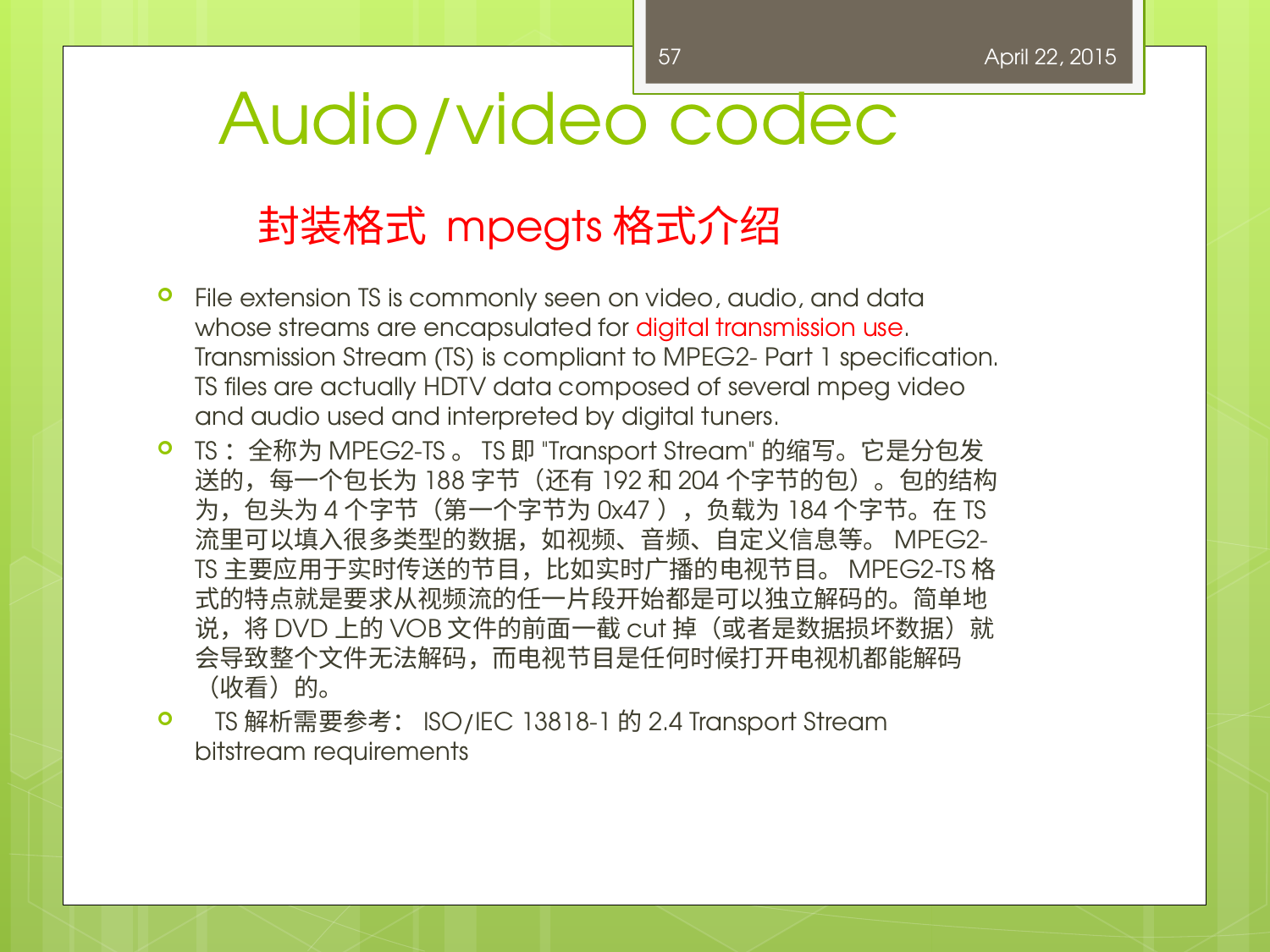

57
April 22, 2015
# Audio/video codec
封装格式 mpegts格式介绍
File extension TS is commonly seen on video, audio, and data whose streams are encapsulated for digital transmission use. Transmission Stream (TS) is compliant to MPEG2- Part 1 specification. TS files are actually HDTV data composed of several mpeg video and audio used and interpreted by digital tuners.
TS：全称为MPEG2-TS。TS即"Transport Stream"的缩写。它是分包发送的，每一个包长为188字节（还有192和204个字节的包）。包的结构为，包头为4个字节（第一个字节为0x47），负载为184个字节。在TS流里可以填入很多类型的数据，如视频、音频、自定义信息等。MPEG2-TS主要应用于实时传送的节目，比如实时广播的电视节目。MPEG2-TS格式的特点就是要求从视频流的任一片段开始都是可以独立解码的。简单地说，将DVD上的VOB文件的前面一截cut掉（或者是数据损坏数据）就会导致整个文件无法解码，而电视节目是任何时候打开电视机都能解码（收看）的。
   TS解析需要参考：ISO/IEC 13818-1的2.4 Transport Stream bitstream requirements